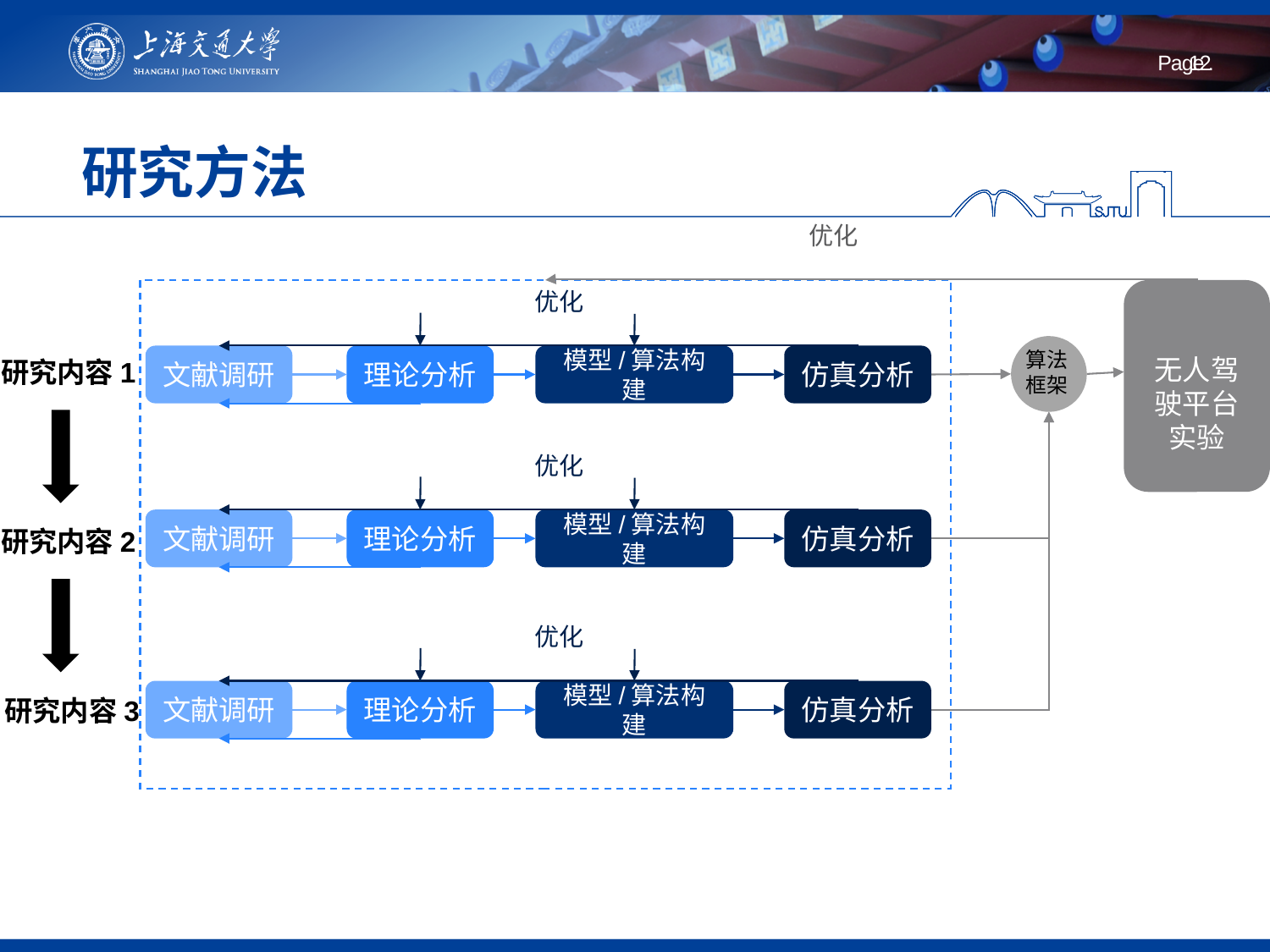

# 研究方法
优化
优化
仿真分析
理论分析
模型/算法构建
文献调研

无人驾驶平台实验

算法框架
研究内容1

优化
仿真分析
理论分析
模型/算法构建
文献调研
研究内容2

优化
仿真分析
理论分析
模型/算法构建
文献调研
研究内容3